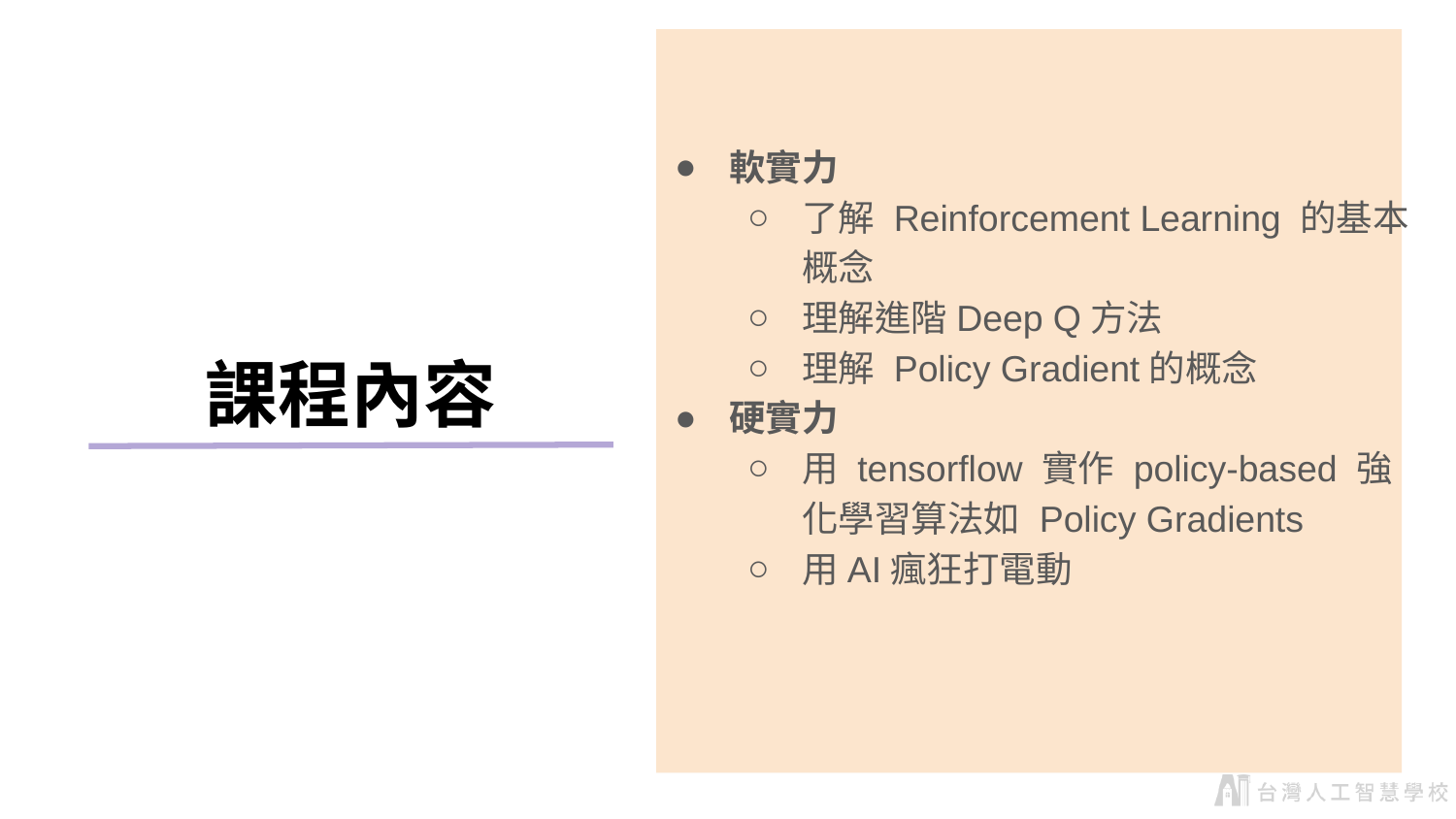

軟實力
了解 Reinforcement Learning 的基本概念
理解進階Deep Q方法
理解 Policy Gradient的概念
硬實力
用 tensorflow 實作 policy-based 強化學習算法如 Policy Gradients
用AI瘋狂打電動
課程內容